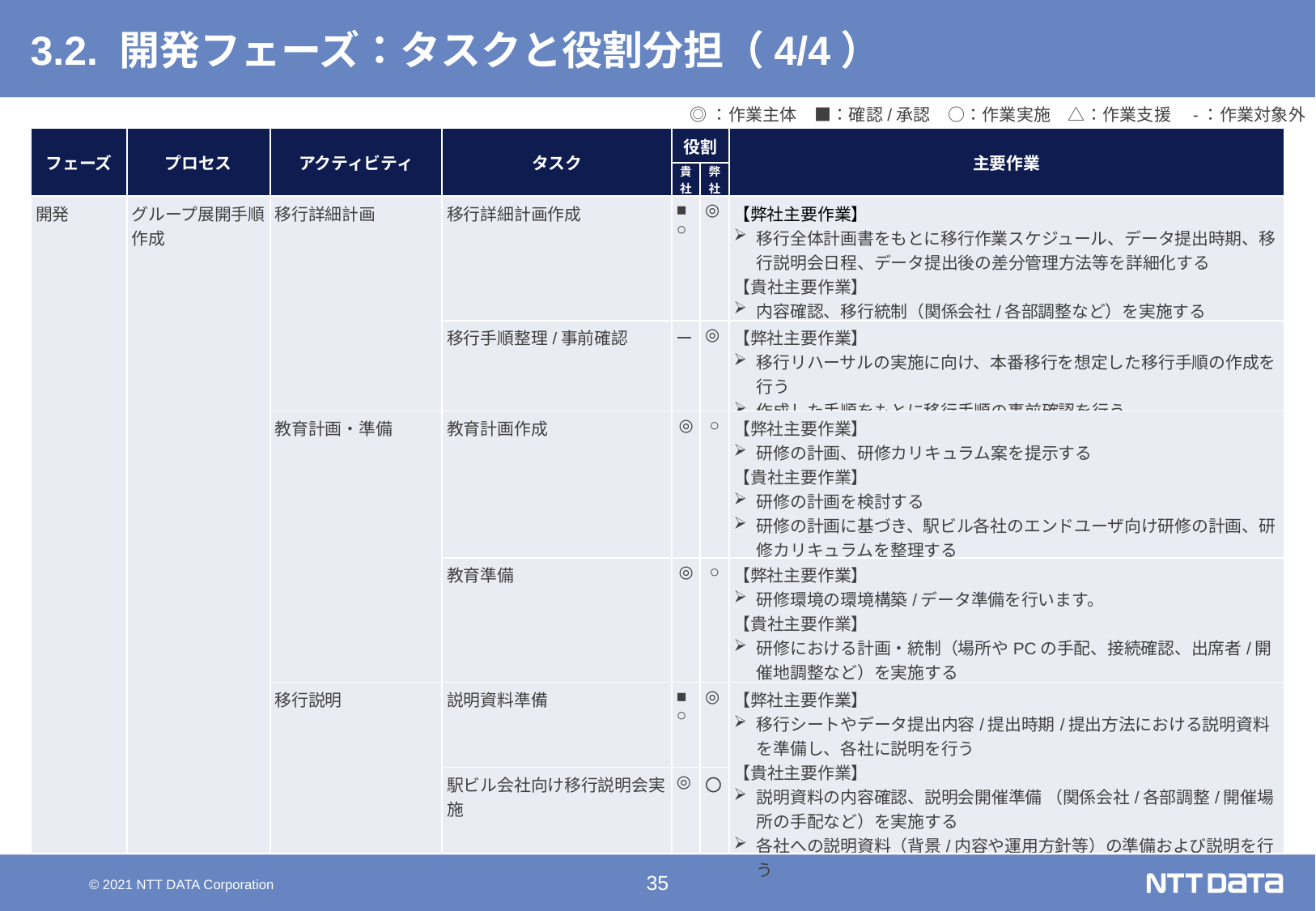

# 3.2. 開発フェーズ：タスクと役割分担（4/4）
◎：作業主体　■：確認/承認　○：作業実施　△：作業支援　-：作業対象外
| フェーズ | プロセス | アクティビティ | タスク | 役割 |  | 主要作業 |
| --- | --- | --- | --- | --- | --- | --- |
|  |  |  |  | 貴社 | 弊社 |  |
| 開発 | グループ展開手順作成 | 移行詳細計画 | 移行詳細計画作成 | ■ ○ | ◎ | 【弊社主要作業】 移行全体計画書をもとに移行作業スケジュール、データ提出時期、移行説明会日程、データ提出後の差分管理方法等を詳細化する 【貴社主要作業】 内容確認、移行統制（関係会社/各部調整など）を実施する |
|  |  |  | 移行手順整理/事前確認 | ー | ◎ | 【弊社主要作業】 移行リハーサルの実施に向け、本番移行を想定した移行手順の作成を行う 作成した手順をもとに移行手順の事前確認を行う |
|  |  | 教育計画・準備 | 教育計画作成 | ◎ | ○ | 【弊社主要作業】 研修の計画、研修カリキュラム案を提示する 【貴社主要作業】 研修の計画を検討する 研修の計画に基づき、駅ビル各社のエンドユーザ向け研修の計画、研修カリキュラムを整理する |
|  |  |  | 教育準備 | ◎ | ○ | 【弊社主要作業】 研修環境の環境構築/データ準備を行います。 【貴社主要作業】 研修における計画・統制（場所やPCの手配、接続確認、出席者/開催地調整など）を実施する |
|  |  | 移行説明 | 説明資料準備 | ■○ | ◎ | 【弊社主要作業】 移行シートやデータ提出内容/提出時期/提出方法における説明資料を準備し、各社に説明を行う 【貴社主要作業】 説明資料の内容確認、説明会開催準備 （関係会社/各部調整/開催場所の手配など）を実施する 各社への説明資料（背景/内容や運用方針等）の準備および説明を行う |
|  |  |  | 駅ビル会社向け移行説明会実施 | ◎ | 〇 |  |